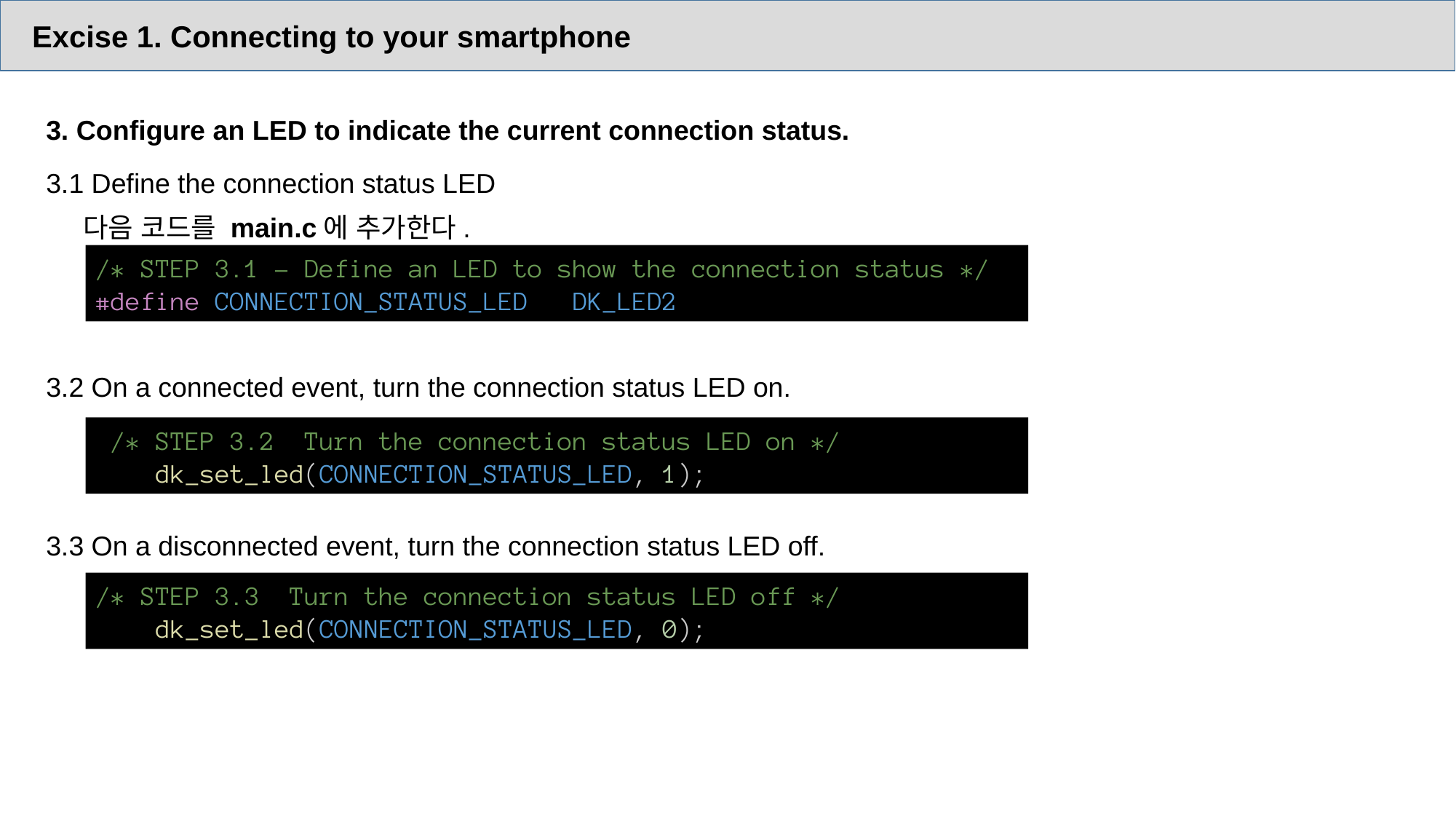

Excise 1. Connecting to your smartphone
3. Configure an LED to indicate the current connection status.
3.1 Define the connection status LED
    다음 코드를 main.c에 추가한다.

3.2 On a connected event, turn the connection status LED on.

3.3 On a disconnected event, turn the connection status LED off.

/* STEP 3.1 - Define an LED to show the connection status */
#define CONNECTION_STATUS_LED   DK_LED2
 /* STEP 3.2  Turn the connection status LED on */
    dk_set_led(CONNECTION_STATUS_LED, 1);
/* STEP 3.3  Turn the connection status LED off */
    dk_set_led(CONNECTION_STATUS_LED, 0);